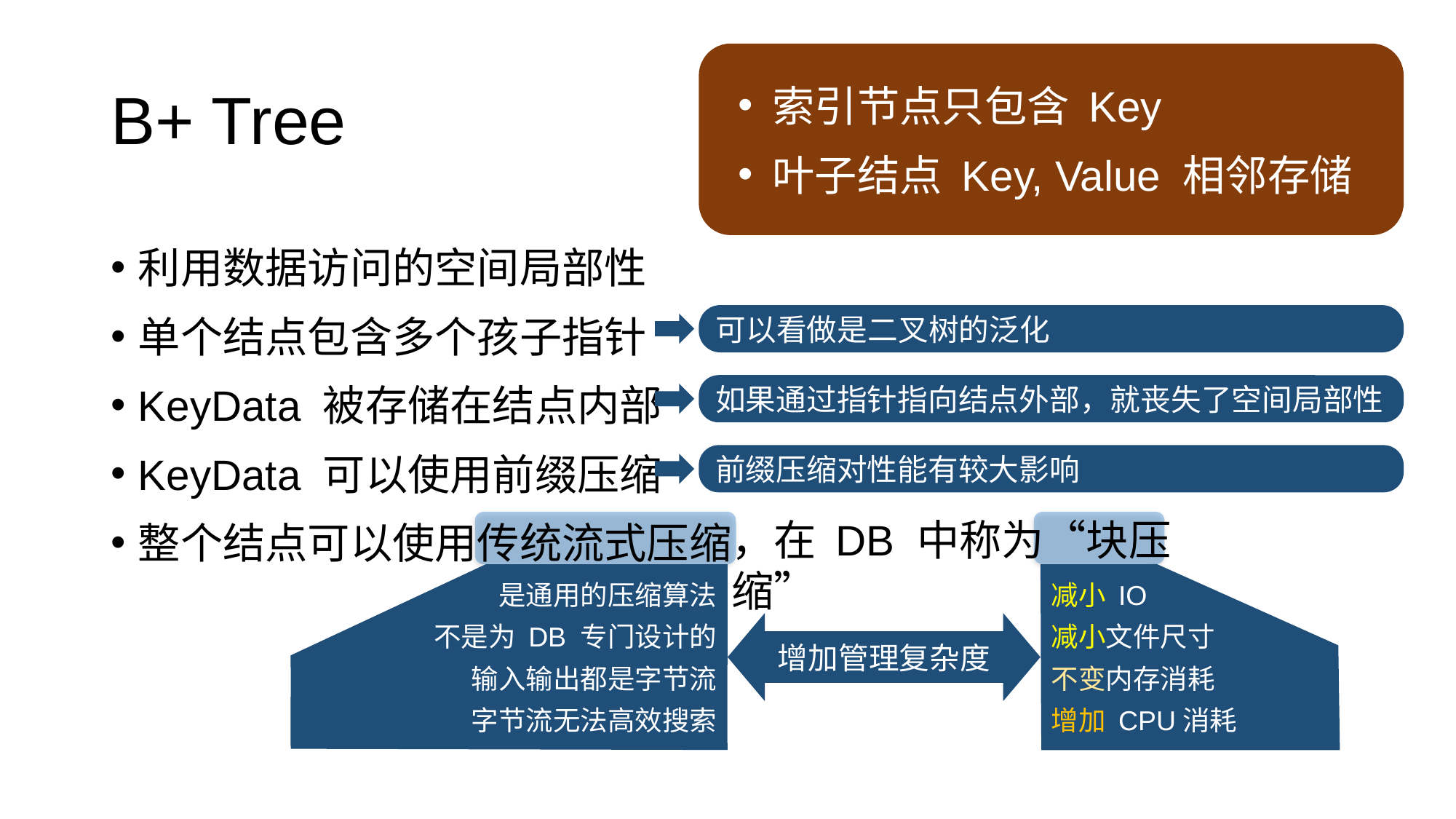

# B+ Tree
索引节点只包含 Key
叶子结点 Key, Value 相邻存储
利用数据访问的空间局部性
单个结点包含多个孩子指针
KeyData 被存储在结点内部
KeyData 可以使用前缀压缩
整个结点可以使用传统流式压缩
可以看做是二叉树的泛化

如果通过指针指向结点外部，就丧失了空间局部性

前缀压缩对性能有较大影响

，在 DB 中称为“块压缩”

减小 IO
减小文件尺寸
不变内存消耗
增加 CPU消耗
是通用的压缩算法
不是为 DB 专门设计的
输入输出都是字节流
字节流无法高效搜索
增加管理复杂度